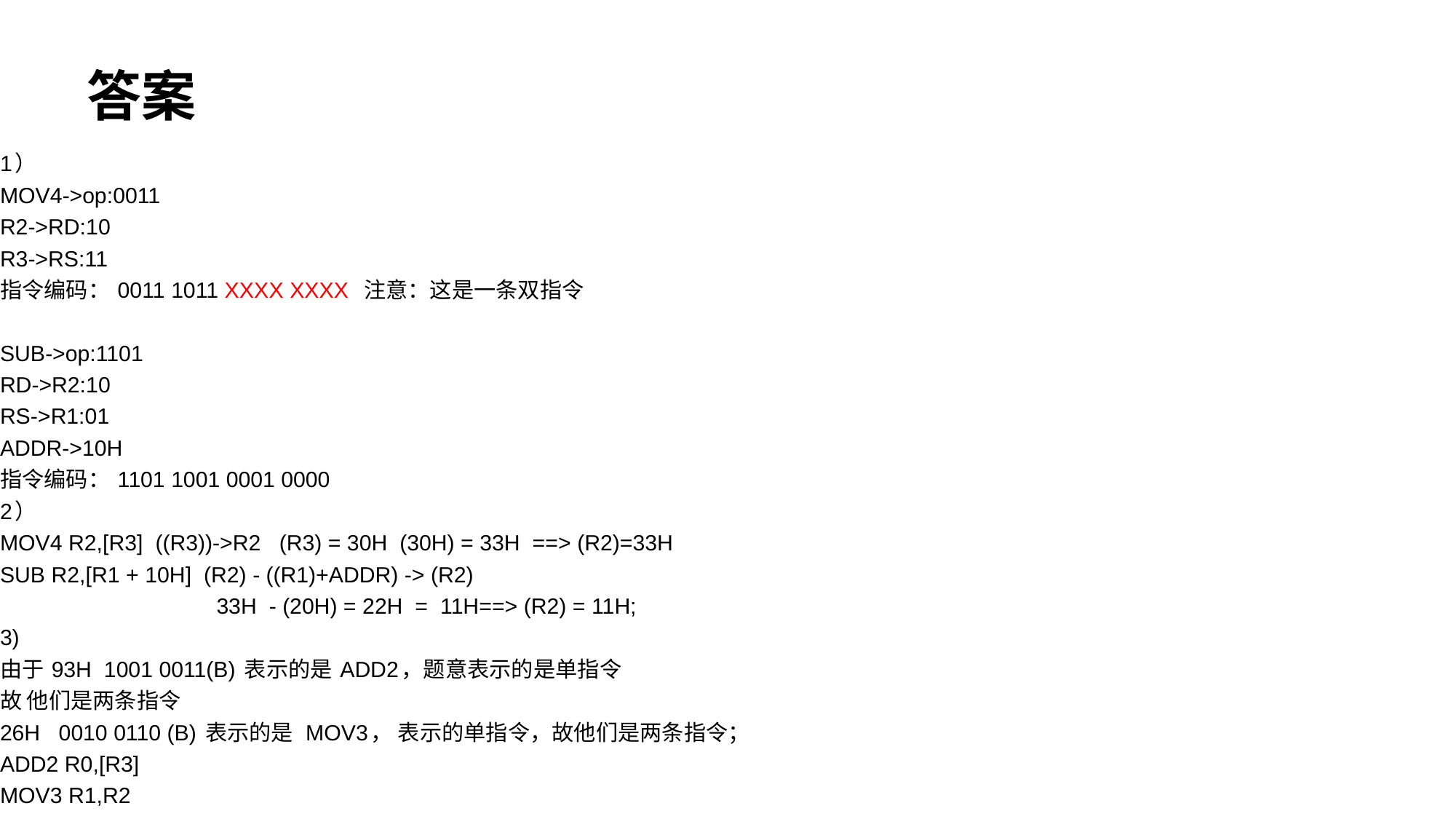

答案
1）
MOV4->op:0011
R2->RD:10
R3->RS:11
指令编码： 0011 1011 XXXX XXXX  注意：这是一条双指令

SUB->op:1101
RD->R2:10
RS->R1:01
ADDR->10H
指令编码： 1101 1001 0001 0000
2）
MOV4 R2,[R3]  ((R3))->R2   (R3) = 30H  (30H) = 33H  ==> (R2)=33H
SUB R2,[R1 + 10H]  (R2) - ((R1)+ADDR) -> (R2)
                                   33H  - (20H) = 22H  =  11H==> (R2) = 11H;
3)
由于 93H  1001 0011(B) 表示的是 ADD2，题意表示的是单指令
故 他们是两条指令
26H   0010 0110 (B) 表示的是  MOV3， 表示的单指令，故他们是两条指令；
ADD2 R0,[R3]
MOV3 R1,R2